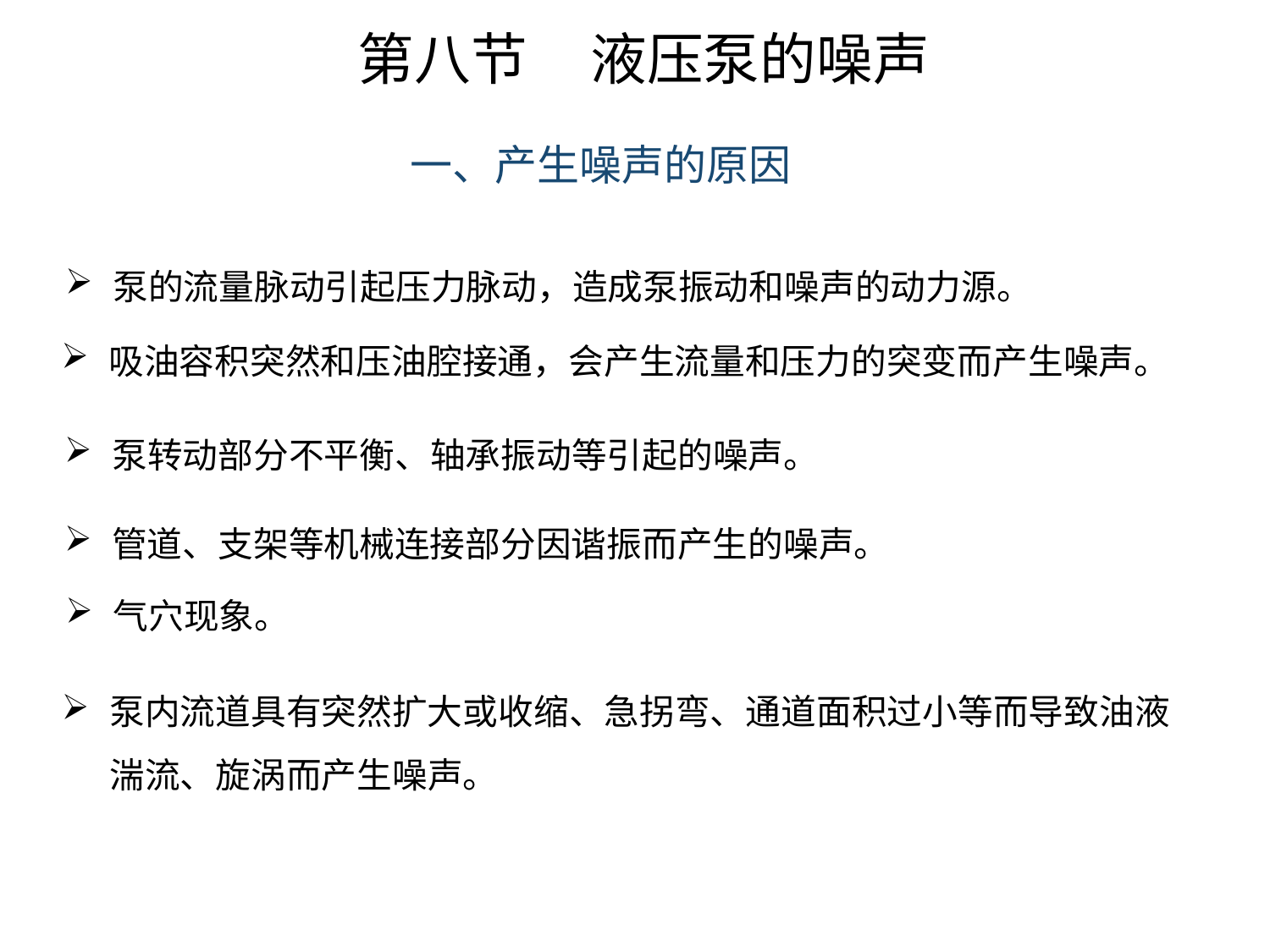

第八节     液压泵的噪声
一、产生噪声的原因
泵的流量脉动引起压力脉动，造成泵振动和噪声的动力源。
吸油容积突然和压油腔接通，会产生流量和压力的突变而产生噪声。
泵转动部分不平衡、轴承振动等引起的噪声。
管道、支架等机械连接部分因谐振而产生的噪声。
气穴现象。
泵内流道具有突然扩大或收缩、急拐弯、通道面积过小等而导致油液湍流、旋涡而产生噪声。